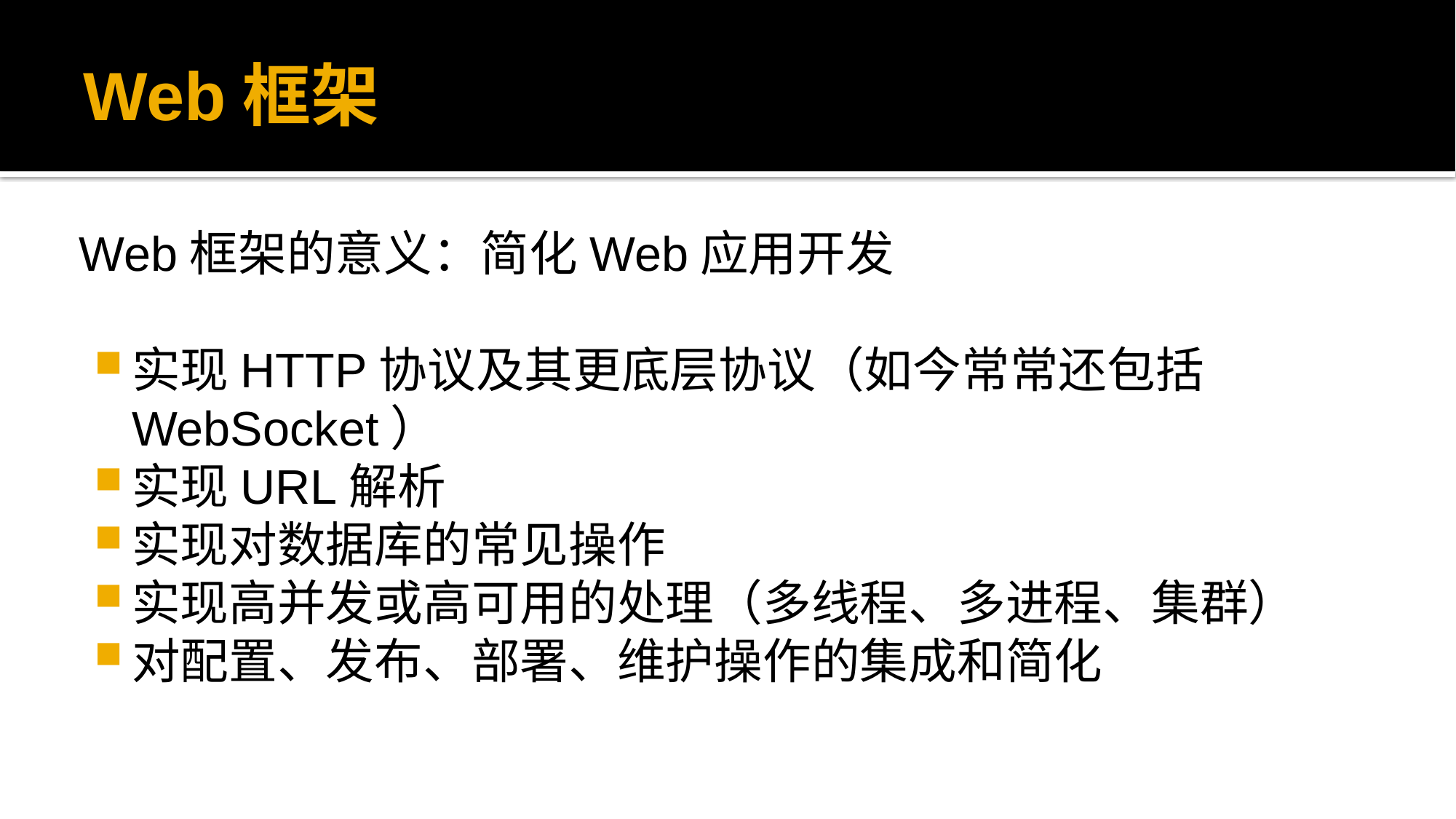

# Web框架
Web框架的意义：简化Web应用开发

实现HTTP协议及其更底层协议（如今常常还包括WebSocket）
实现URL解析
实现对数据库的常见操作
实现高并发或高可用的处理（多线程、多进程、集群）
对配置、发布、部署、维护操作的集成和简化